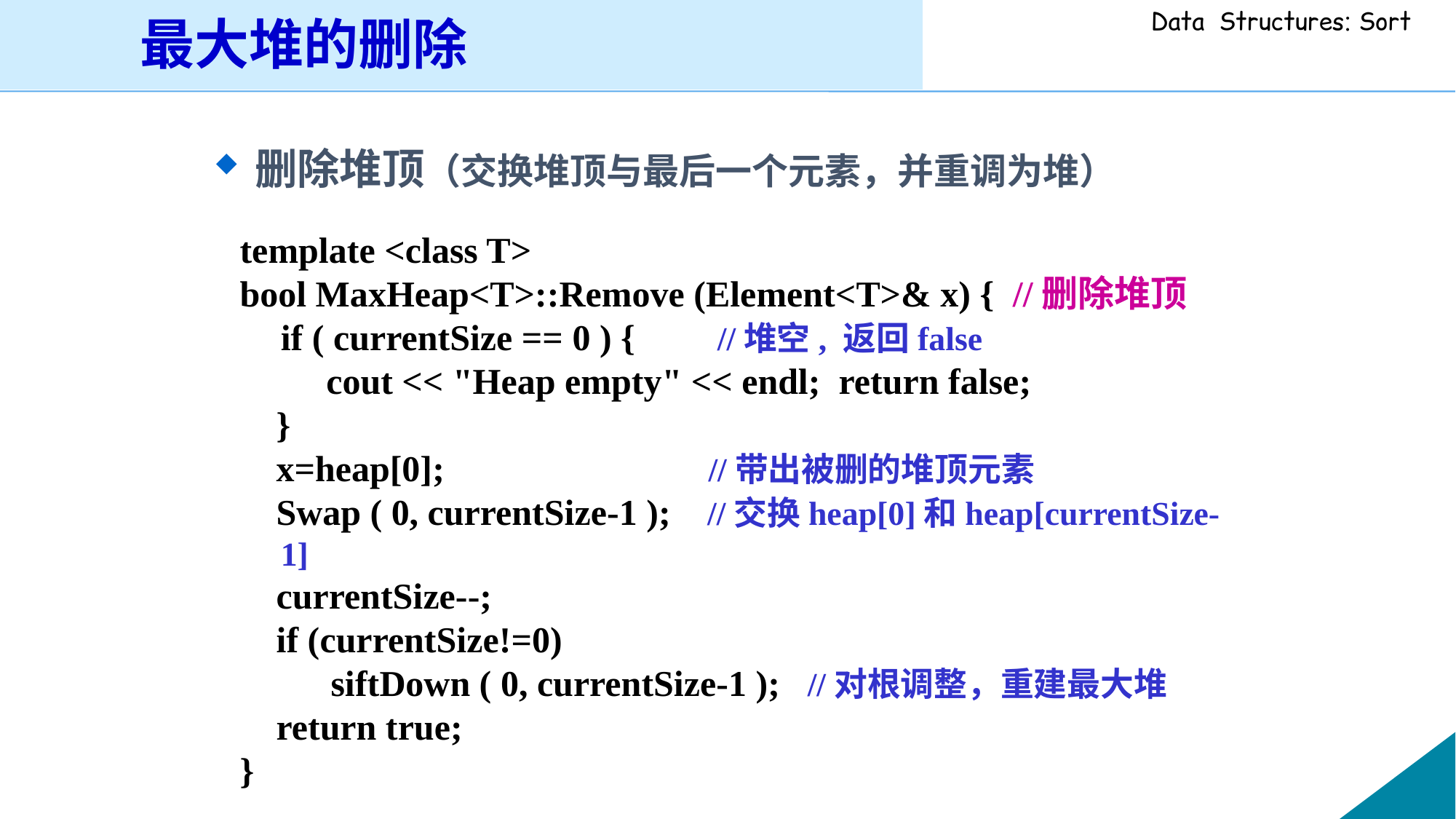

最大堆的删除
删除堆顶（交换堆顶与最后一个元素，并重调为堆）
template <class T>
bool MaxHeap<T>::Remove (Element<T>& x) {  //删除堆顶
    	if ( currentSize == 0 ) {         //堆空, 返回false
	     cout << "Heap empty" << endl;  return false;
    }
    x=heap[0];                             //带出被删的堆顶元素
    Swap ( 0, currentSize-1 );    //交换heap[0]和heap[currentSize-1]
    currentSize--;
    if (currentSize!=0)
          siftDown ( 0, currentSize-1 );   //对根调整，重建最大堆
    return true;
}